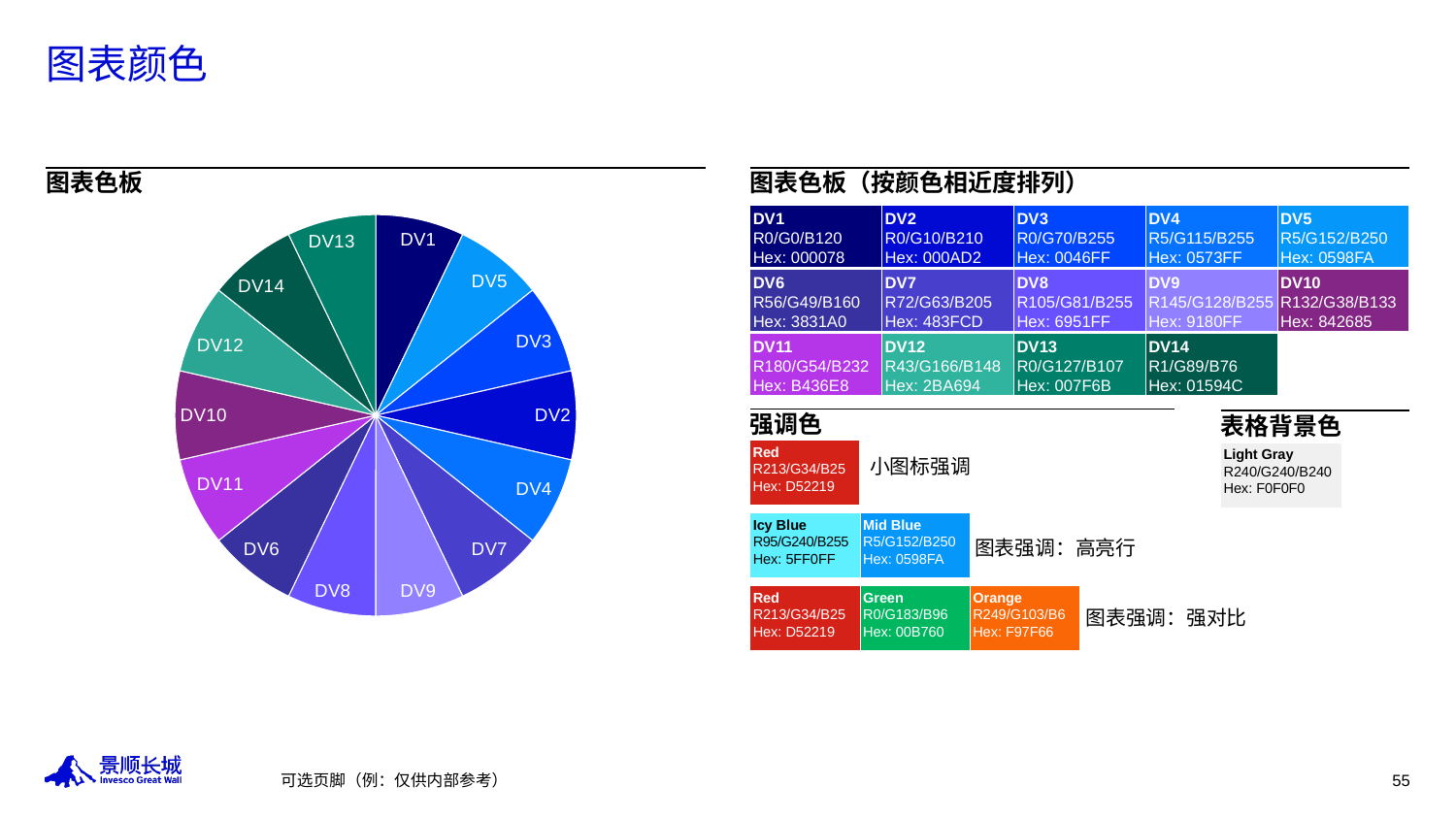

# 图表颜色

### Chart

| Category | Sales |
|---|---|
| DV1 | 1.0 |
| DV5 | 1.0 |
| DV3 | 1.0 |
| DV2 | 1.0 |
| DV4 | 1.0 |
| DV7 | 1.0 |
| DV9 | 1.0 |
| DV8 | 1.0 |
| DV6 | 1.0 |
| DV11 | 1.0 |
| DV10 | 1.0 |
| DV12 | 1.0 |
| DV14 | 1.0 |
| DV13 | 1.0 |
图表色板
图表色板（按颜色相近度排列）
DV1
R0/G0/B120
Hex: 000078
DV2
R0/G10/B210
Hex: 000AD2
DV3
R0/G70/B255
Hex: 0046FF
DV4
R5/G115/B255
Hex: 0573FF
DV5
R5/G152/B250
Hex: 0598FA
DV6
R56/G49/B160
Hex: 3831A0
DV7
R72/G63/B205
Hex: 483FCD
DV8
R105/G81/B255
Hex: 6951FF
DV9
R145/G128/B255
Hex: 9180FF
DV10
R132/G38/B133
Hex: 842685
DV11
R180/G54/B232
Hex: B436E8
DV12
R43/G166/B148
Hex: 2BA694
DV13
R0/G127/B107
Hex: 007F6B
DV14
R1/G89/B76
Hex: 01594C
强调色
表格背景色
Red
R213/G34/B25
Hex: D52219
Light Gray
R240/G240/B240
Hex: F0F0F0
小图标强调
Icy Blue
R95/G240/B255
Hex: 5FF0FF
Mid Blue
R5/G152/B250
Hex: 0598FA
图表强调：高亮行
Red
R213/G34/B25
Hex: D52219
Green
R0/G183/B96
Hex: 00B760
Orange
R249/G103/B6
Hex: F97F66
图表强调：强对比
55
可选页脚（例：仅供内部参考）